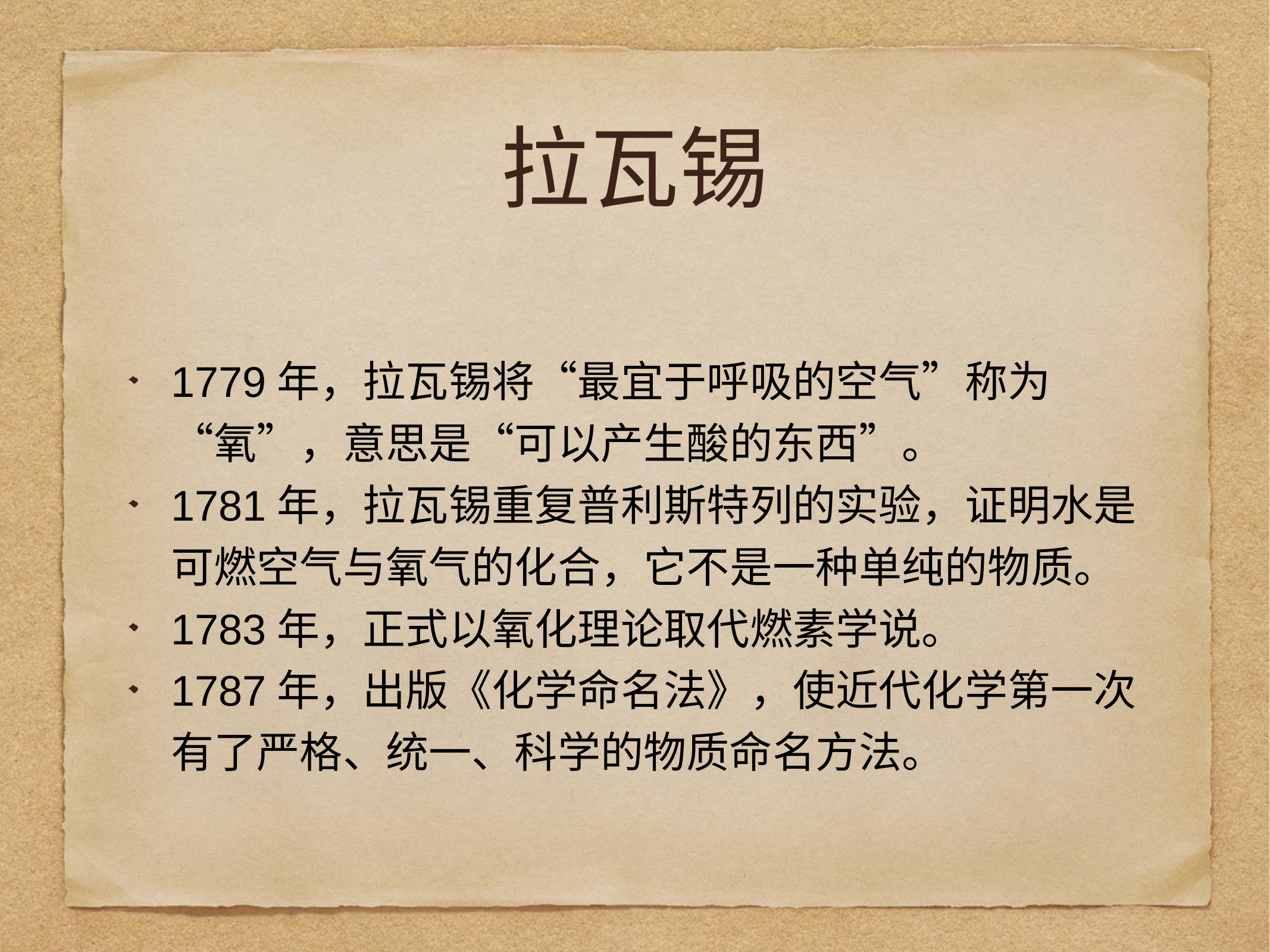

# 拉瓦锡
1779年，拉瓦锡将“最宜于呼吸的空气”称为“氧”，意思是“可以产生酸的东西”。
1781年，拉瓦锡重复普利斯特列的实验，证明水是可燃空气与氧气的化合，它不是一种单纯的物质。
1783年，正式以氧化理论取代燃素学说。
1787年，出版《化学命名法》，使近代化学第一次有了严格、统一、科学的物质命名方法。